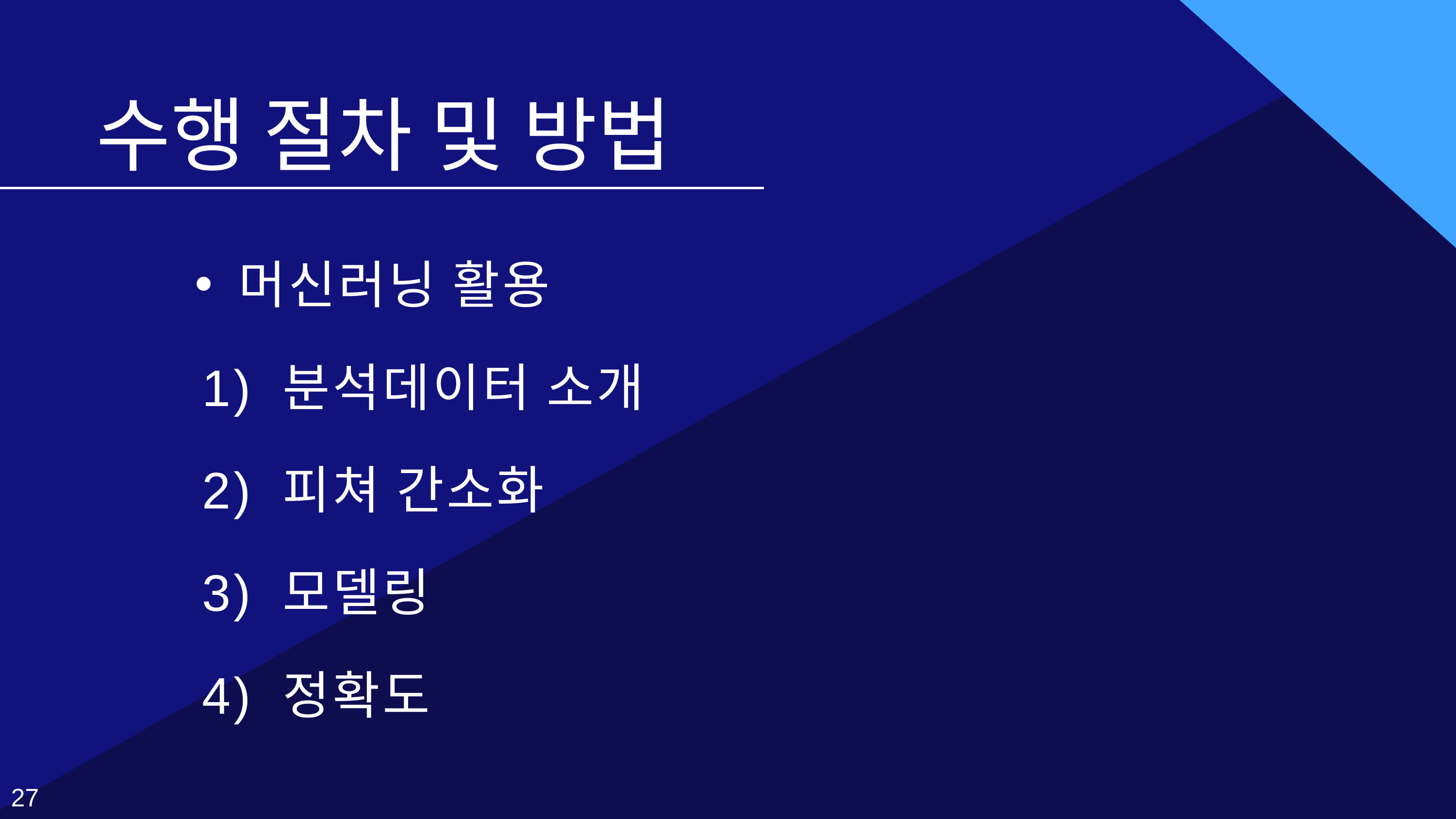

수행 절차 및 방법

머신러닝 활용
   1) 분석데이터 소개
   2) 피쳐 간소화
   3) 모델링
   4) 정확도
27